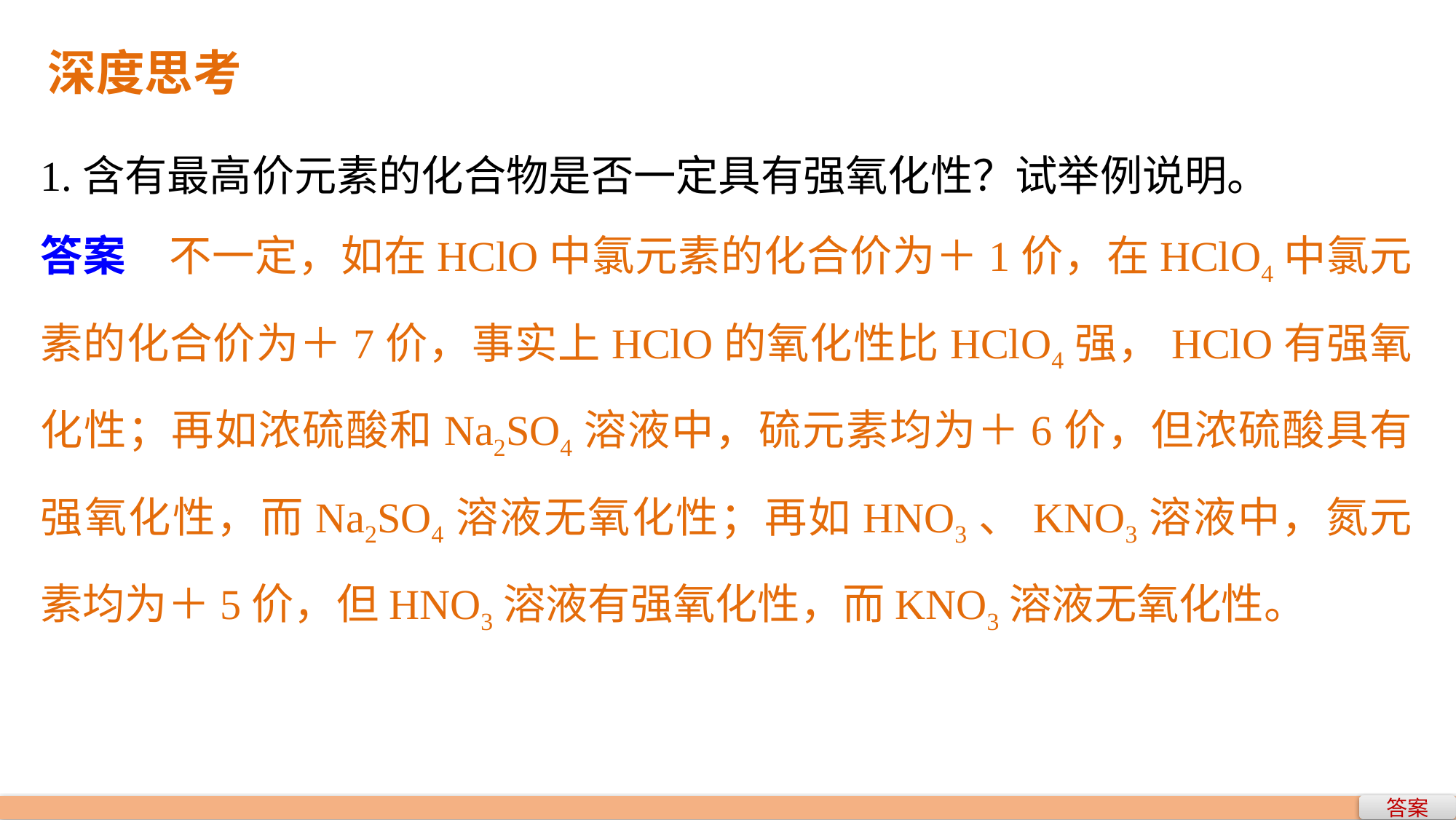

深度思考
1.含有最高价元素的化合物是否一定具有强氧化性？试举例说明。
答案　不一定，如在HClO中氯元素的化合价为＋1价，在HClO4中氯元素的化合价为＋7价，事实上HClO的氧化性比HClO4强，HClO有强氧化性；再如浓硫酸和Na2SO4溶液中，硫元素均为＋6价，但浓硫酸具有强氧化性，而Na2SO4溶液无氧化性；再如HNO3、KNO3溶液中，氮元素均为＋5价，但HNO3溶液有强氧化性，而KNO3溶液无氧化性。
答案